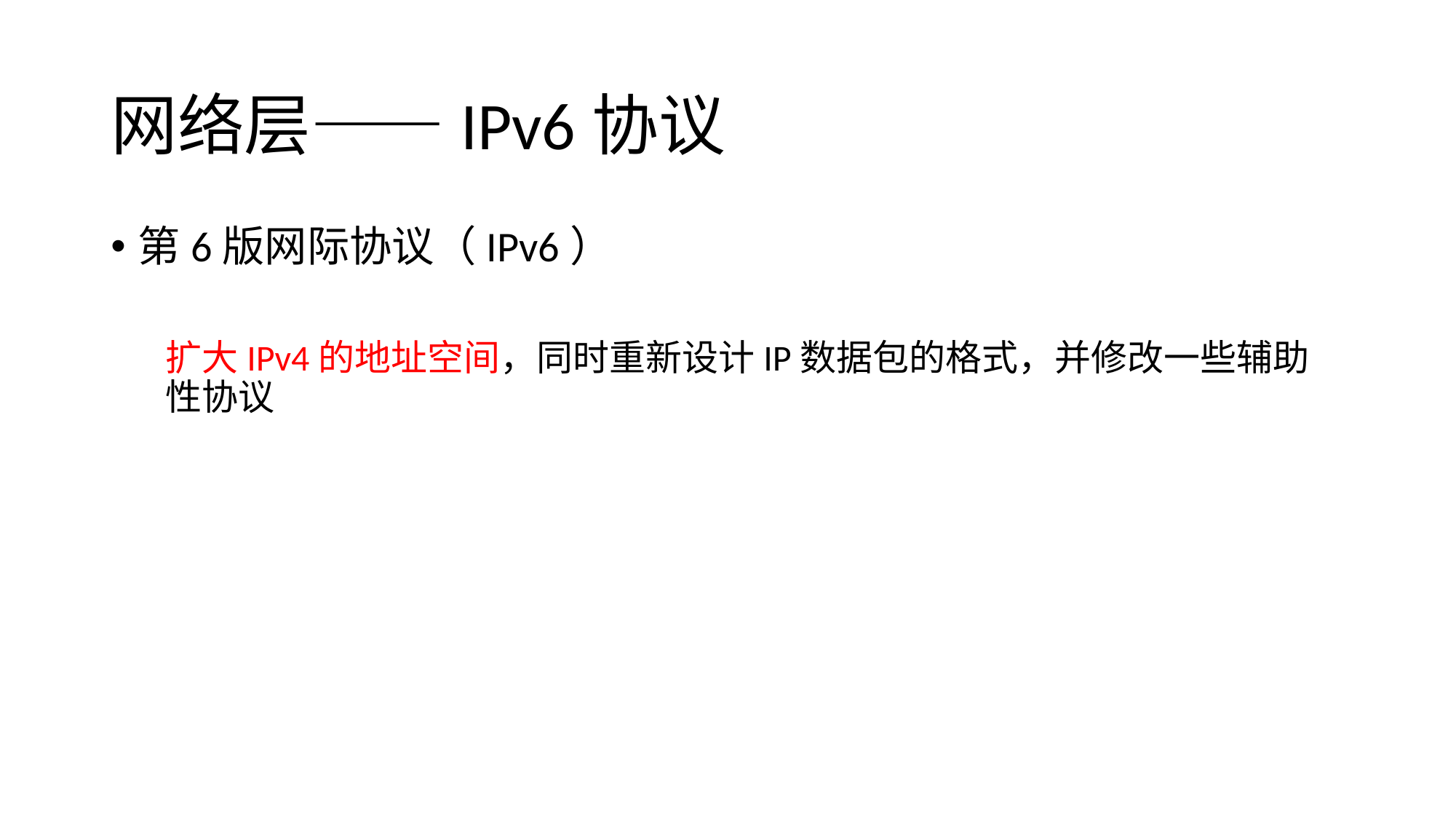

# 网络层——IPv6协议
第6版网际协议（IPv6）

扩大IPv4的地址空间，同时重新设计IP数据包的格式，并修改一些辅助性协议